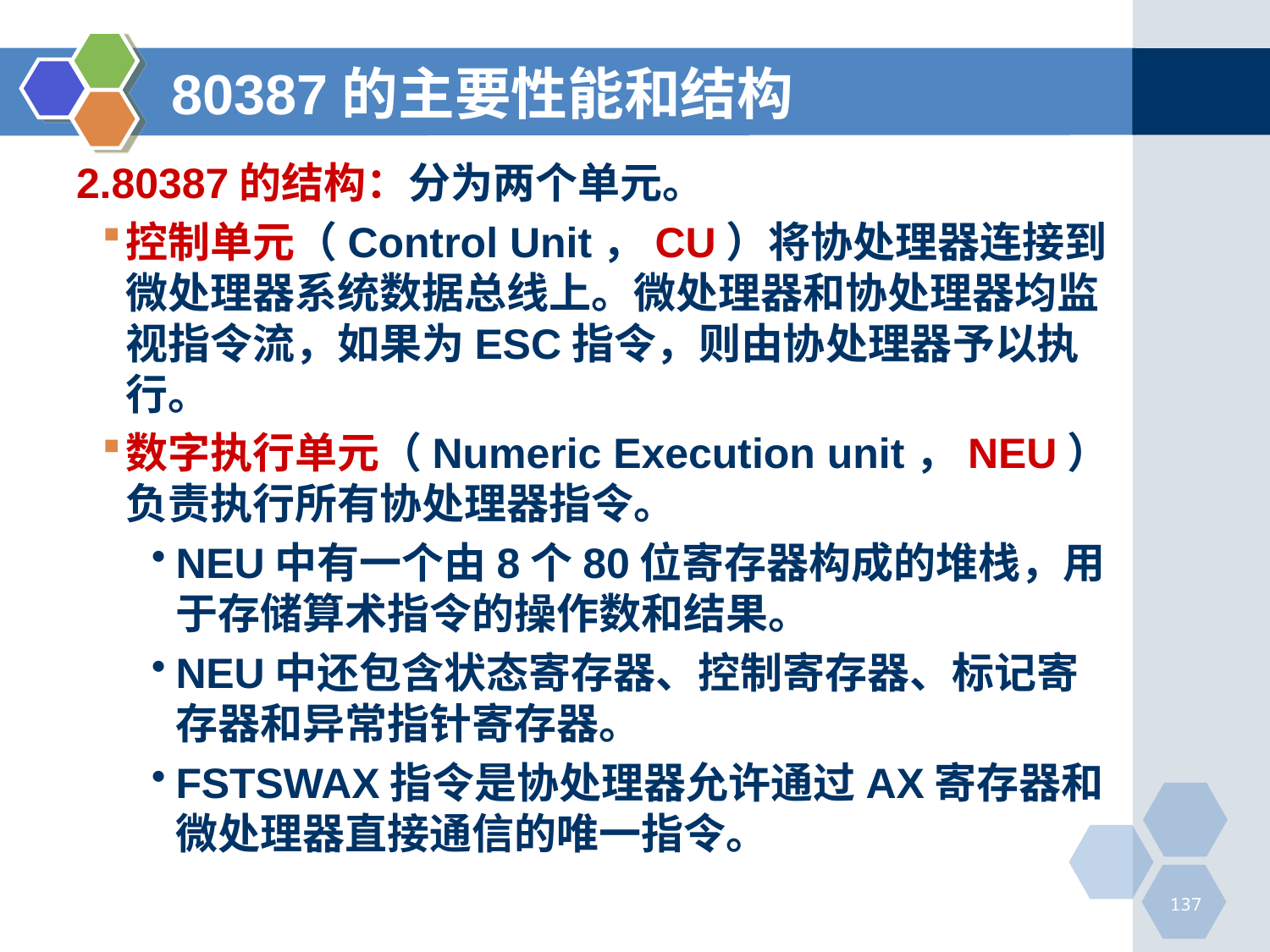

# 80387的主要性能和结构
80387的结构：分为两个单元。
控制单元（Control Unit，CU）将协处理器连接到微处理器系统数据总线上。微处理器和协处理器均监视指令流，如果为ESC指令，则由协处理器予以执行。
数字执行单元（Numeric Execution unit，NEU）负责执行所有协处理器指令。
NEU中有一个由8个80位寄存器构成的堆栈，用于存储算术指令的操作数和结果。
NEU中还包含状态寄存器、控制寄存器、标记寄存器和异常指针寄存器。
FSTSWAX指令是协处理器允许通过AX寄存器和微处理器直接通信的唯一指令。
137